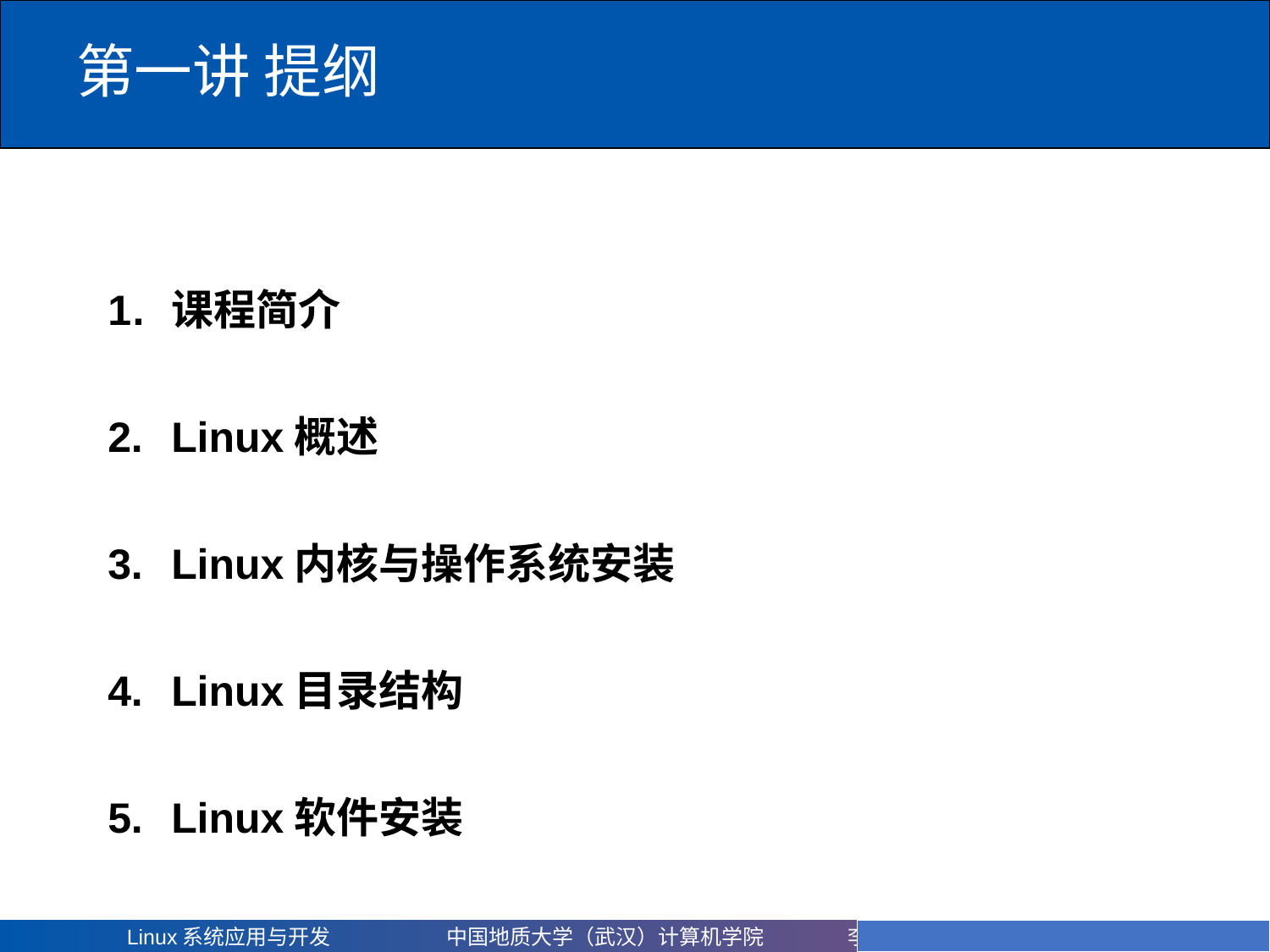

# 第一讲 提纲
课程简介
Linux概述
Linux内核与操作系统安装
Linux目录结构
Linux软件安装